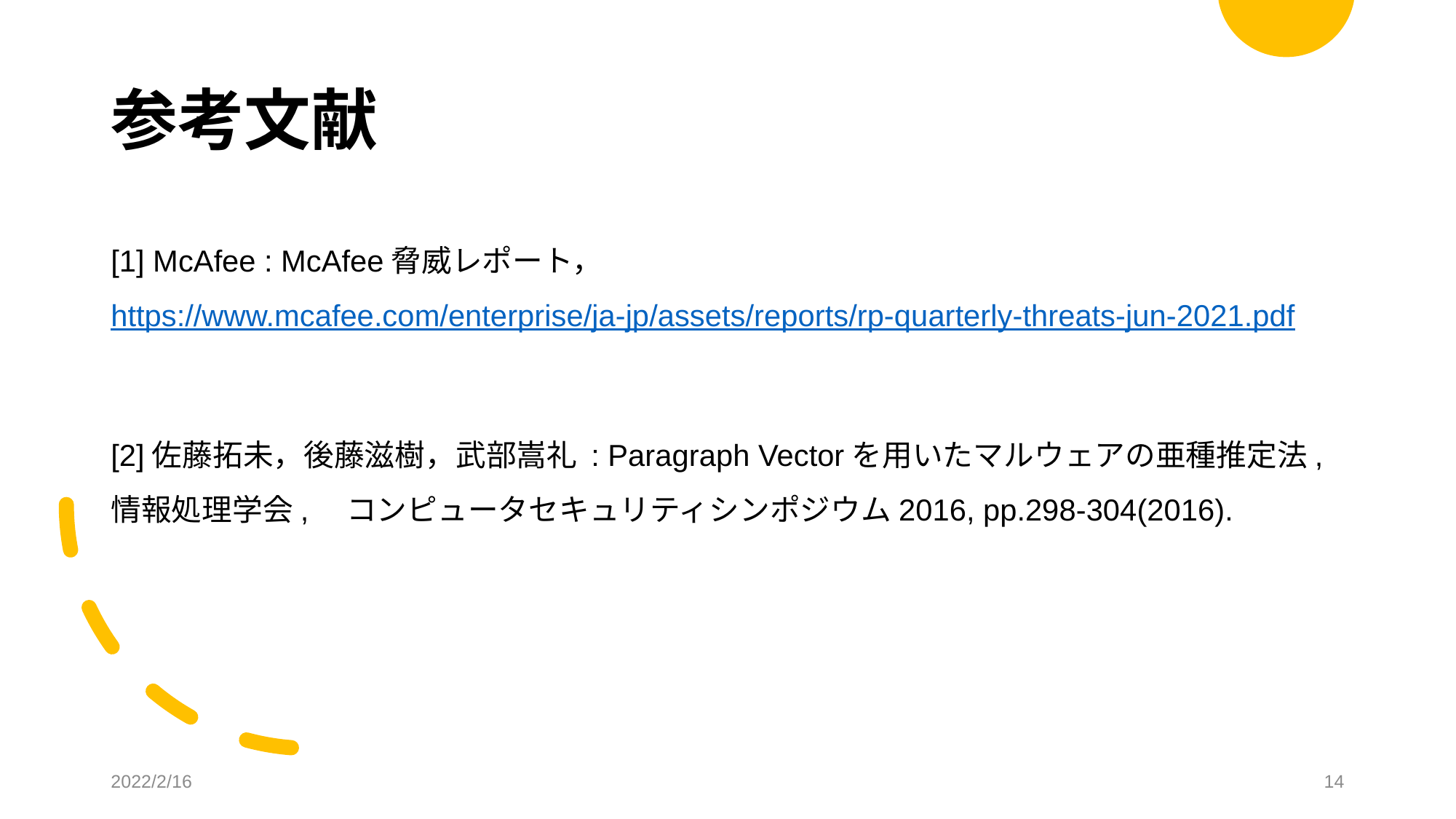

# 参考文献
[1] McAfee : McAfee脅威レポート，
https://www.mcafee.com/enterprise/ja-jp/assets/reports/rp-quarterly-threats-jun-2021.pdf

[2]佐藤拓未，後藤滋樹，武部嵩礼 : Paragraph Vectorを用いたマルウェアの亜種推定法,
情報処理学会,　コンピュータセキュリティシンポジウム2016, pp.298-304(2016).

2022/2/16
14